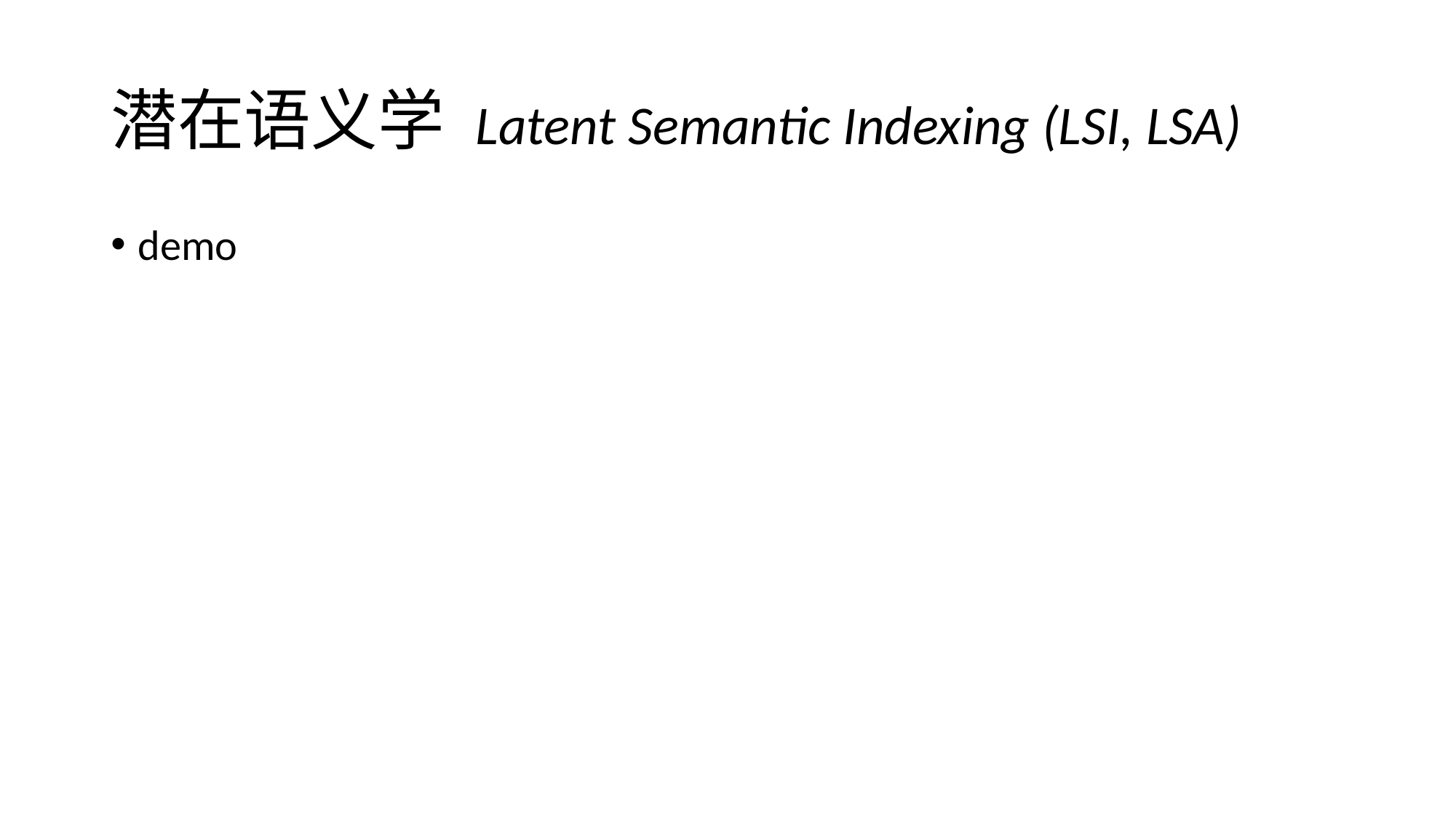

# 潜在语义学 Latent Semantic Indexing (LSI, LSA)
demo